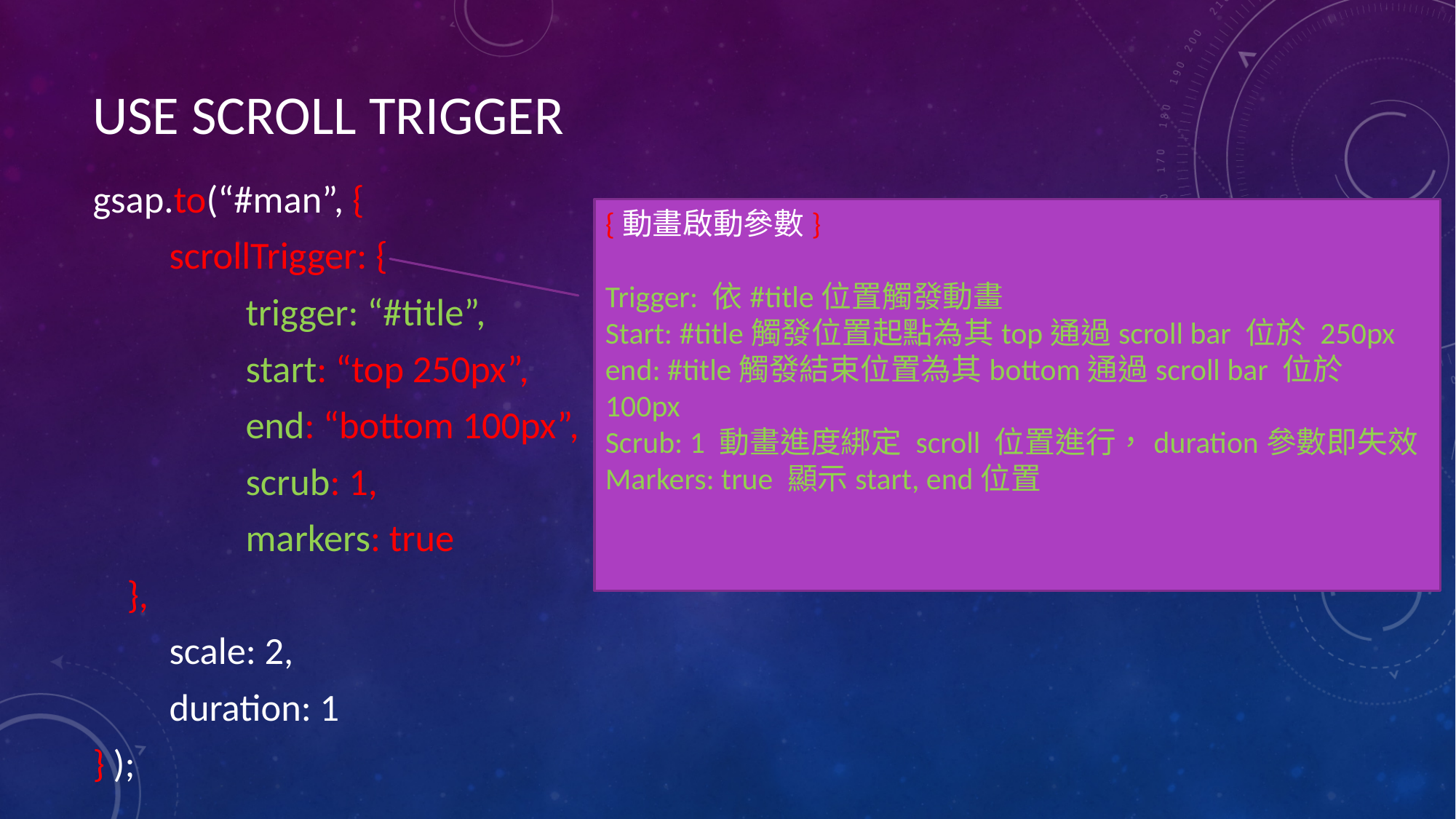

# Use scroll trigger
gsap.to(“#man”, {
	scrollTrigger: {
		trigger: “#title”,
		start: “top 250px”,
		end: “bottom 100px”,
		scrub: 1,
		markers: true
    },
	scale: 2,
	duration: 1
} );
{動畫啟動參數}

Trigger: 依#title位置觸發動畫
Start: #title觸發位置起點為其top通過scroll bar 位於 250px
end: #title觸發結束位置為其bottom通過scroll bar 位於 100px
Scrub: 1 動畫進度綁定 scroll 位置進行，duration參數即失效
Markers: true 顯示start, end位置